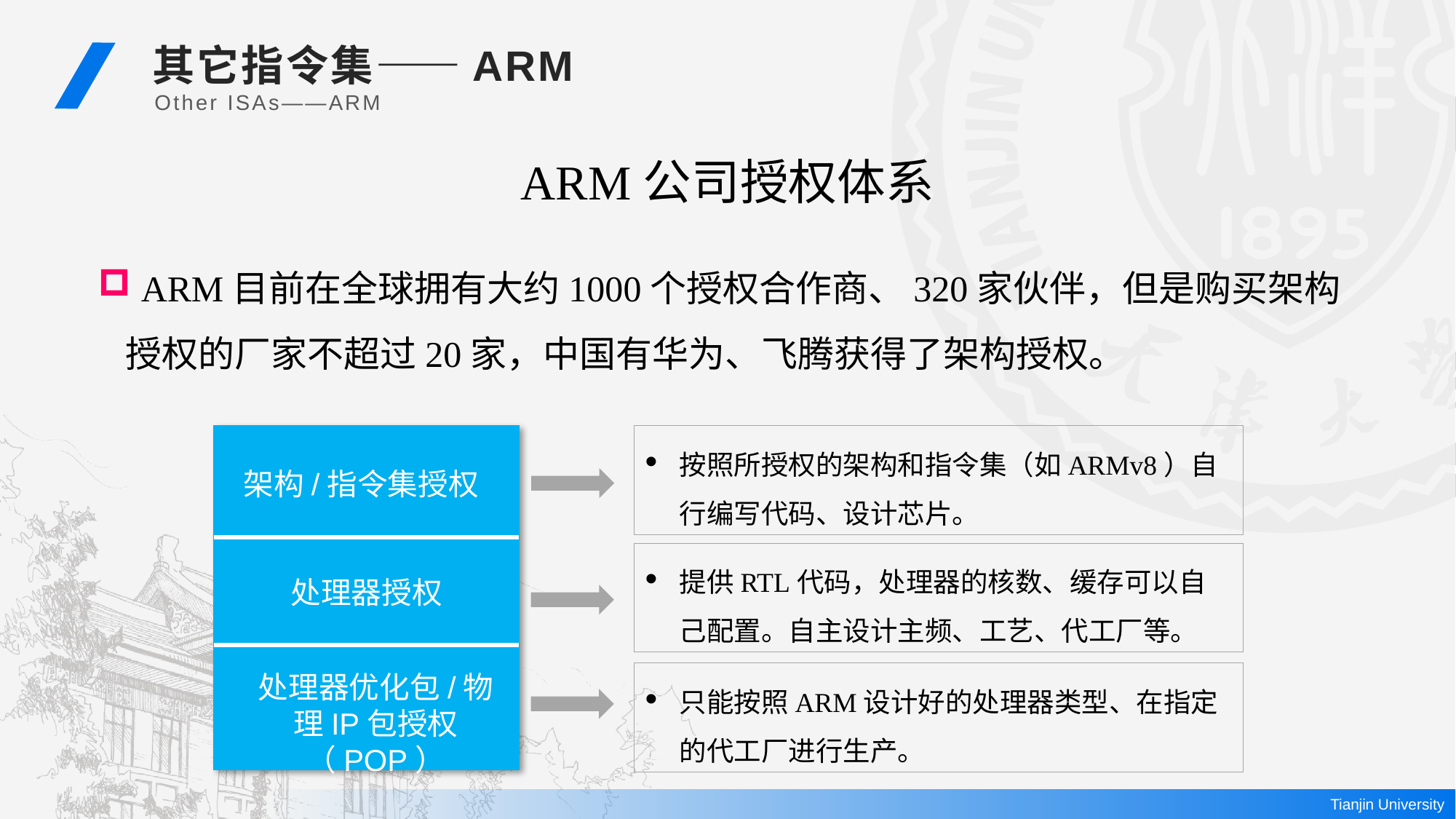

其它指令集——ARM
Other ISAs——ARM
ARM公司授权体系
 ARM目前在全球拥有大约1000个授权合作商、320家伙伴，但是购买架构授权的厂家不超过20家，中国有华为、飞腾获得了架构授权。

按照所授权的架构和指令集（如ARMv8）自行编写代码、设计芯片。
架构/指令集授权

提供RTL代码，处理器的核数、缓存可以自己配置。自主设计主频、工艺、代工厂等。
处理器授权

处理器优化包/物理IP包授权（POP）
只能按照ARM设计好的处理器类型、在指定的代工厂进行生产。